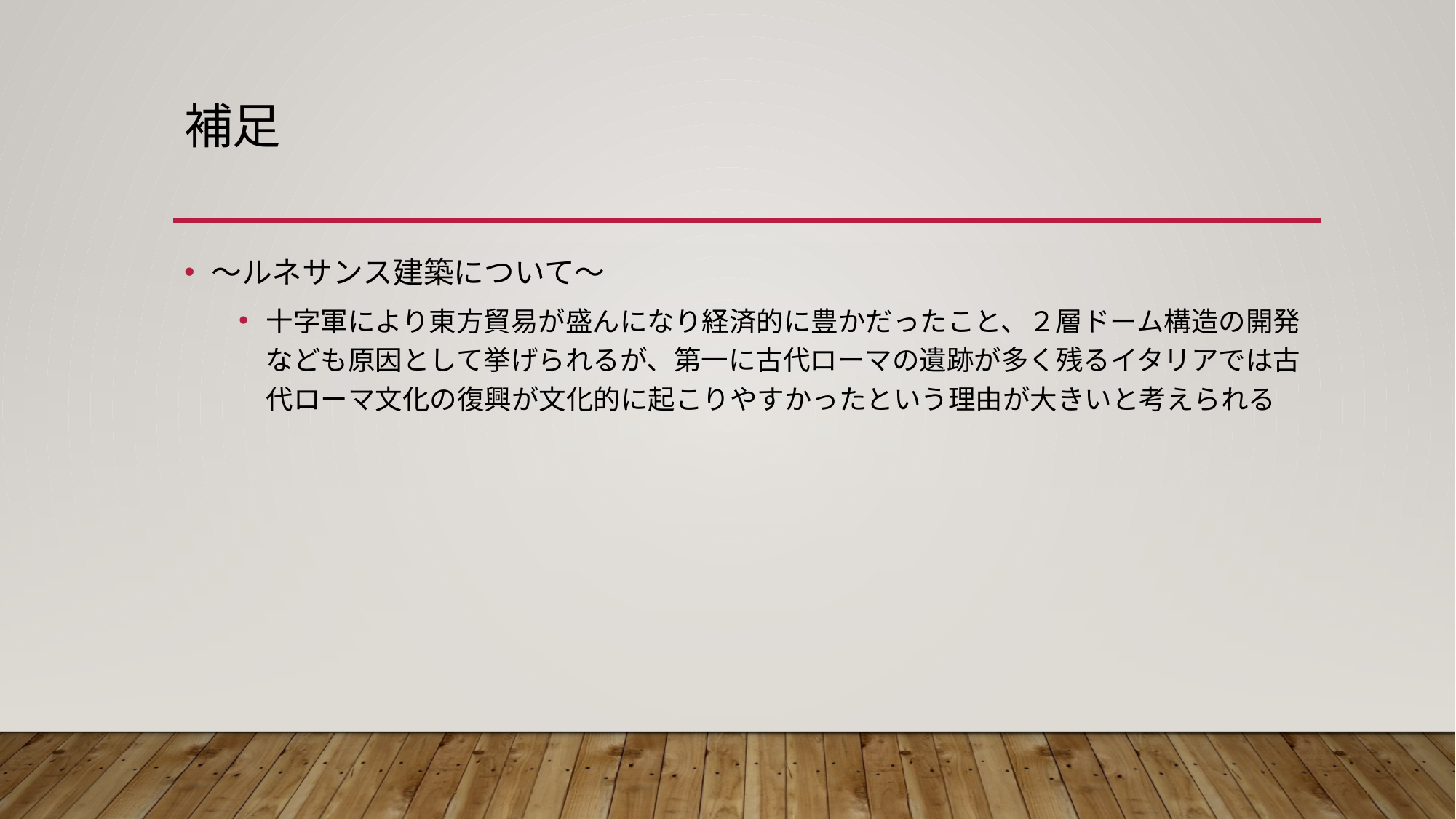

# 補足
～ルネサンス建築について～
十字軍により東方貿易が盛んになり経済的に豊かだったこと、２層ドーム構造の開発なども原因として挙げられるが、第一に古代ローマの遺跡が多く残るイタリアでは古代ローマ文化の復興が文化的に起こりやすかったという理由が大きいと考えられる